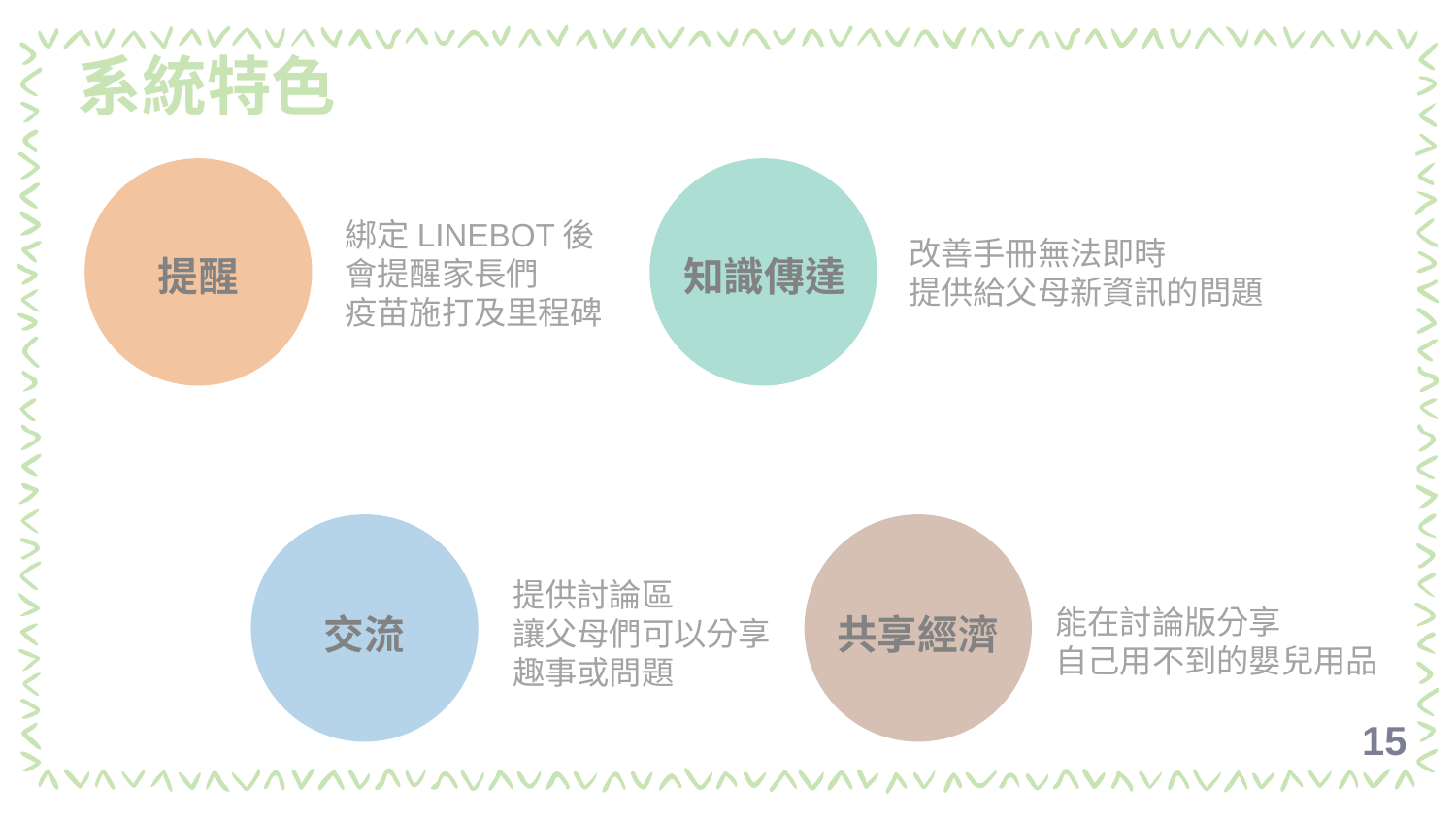

系統特色

綁定LINEBOT後
會提醒家長們
疫苗施打及里程碑

提醒

改善手冊無法即時
提供給父母新資訊的問題
知識傳達

提供討論區
讓父母們可以分享
趣事或問題
交流

能在討論版分享
自己用不到的嬰兒用品
共享經濟
15